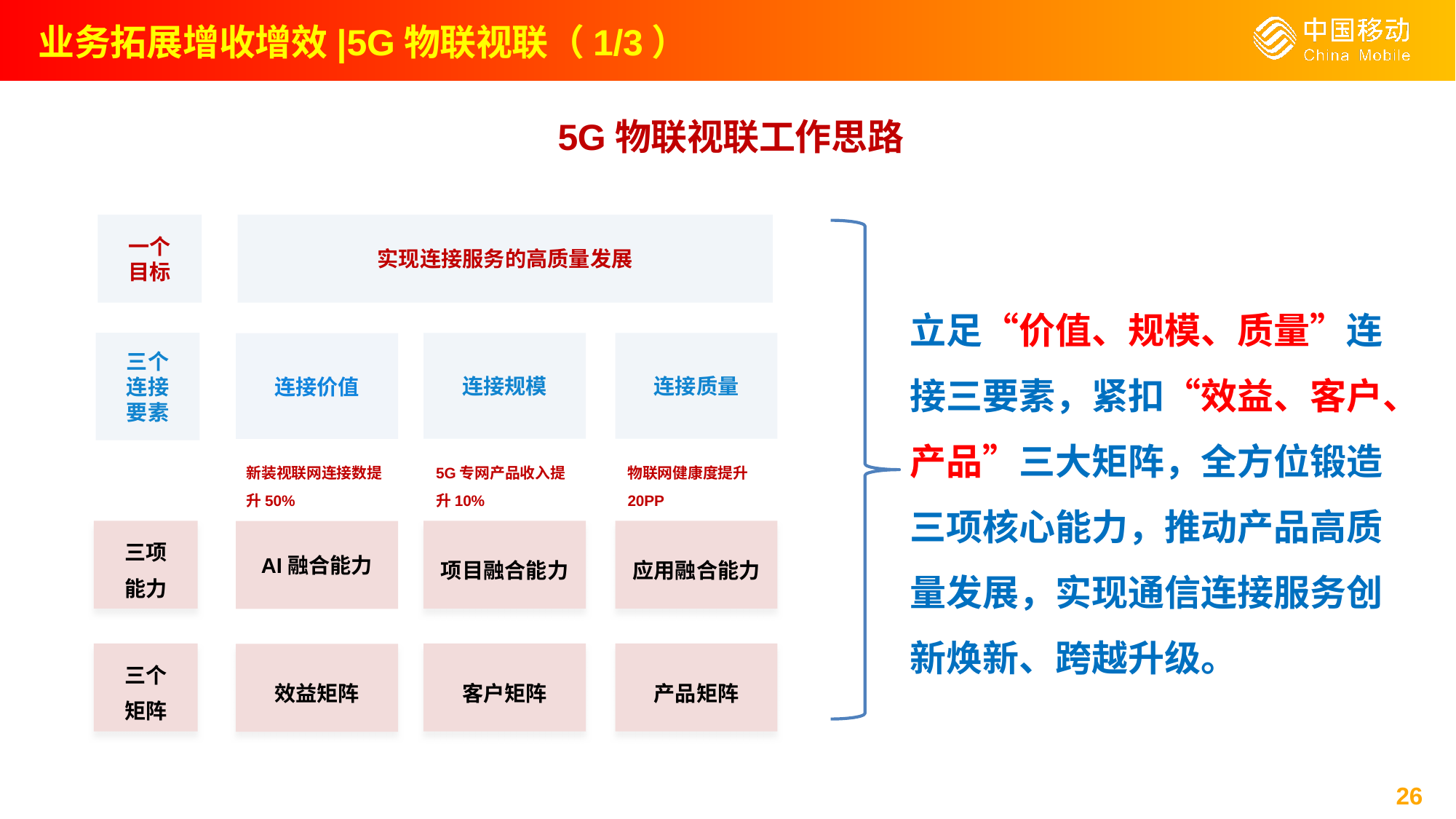

业务拓展增收增效|5G物联视联（1/3）
5G物联视联工作思路
一个
目标
实现连接服务的高质量发展

立足“价值、规模、质量”连接三要素，紧扣“效益、客户、产品”三大矩阵，全方位锻造三项核心能力，推动产品高质量发展，实现通信连接服务创新焕新、跨越升级。
三个
连接
要素
连接规模
连接质量
连接价值
新装视联网连接数提升50%
AI融合能力
效益矩阵
5G专网产品收入提升10%
物联网健康度提升20PP
三项
能力
项目融合能力
应用融合能力
三个
矩阵
客户矩阵
产品矩阵